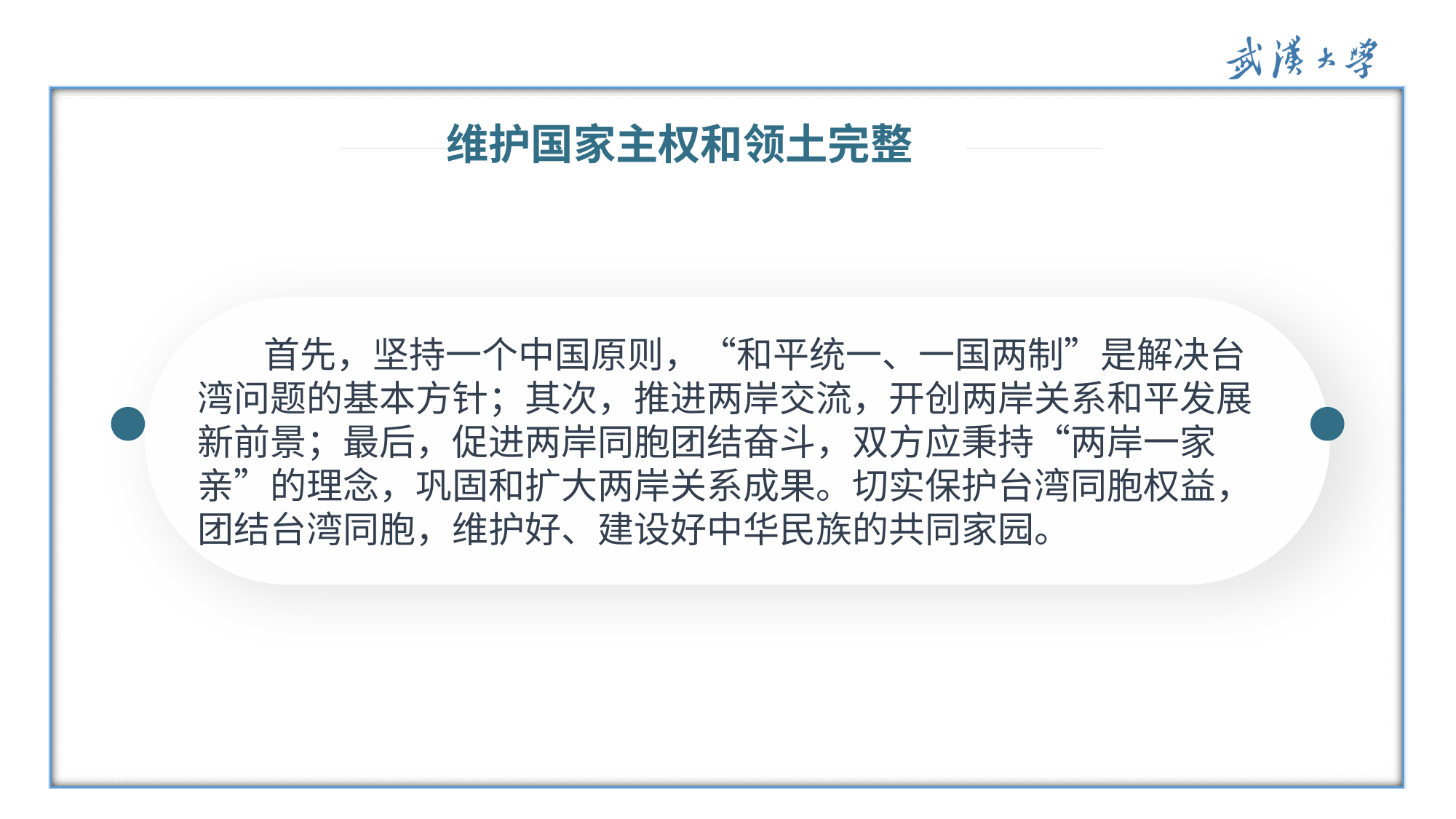

维护国家主权和领土完整
       首先，坚持一个中国原则，“和平统一、一国两制”是解决台湾问题的基本方针；其次，推进两岸交流，开创两岸关系和平发展新前景；最后，促进两岸同胞团结奋斗，双方应秉持“两岸一家亲”的理念，巩固和扩大两岸关系成果。切实保护台湾同胞权益，团结台湾同胞，维护好、建设好中华民族的共同家园。